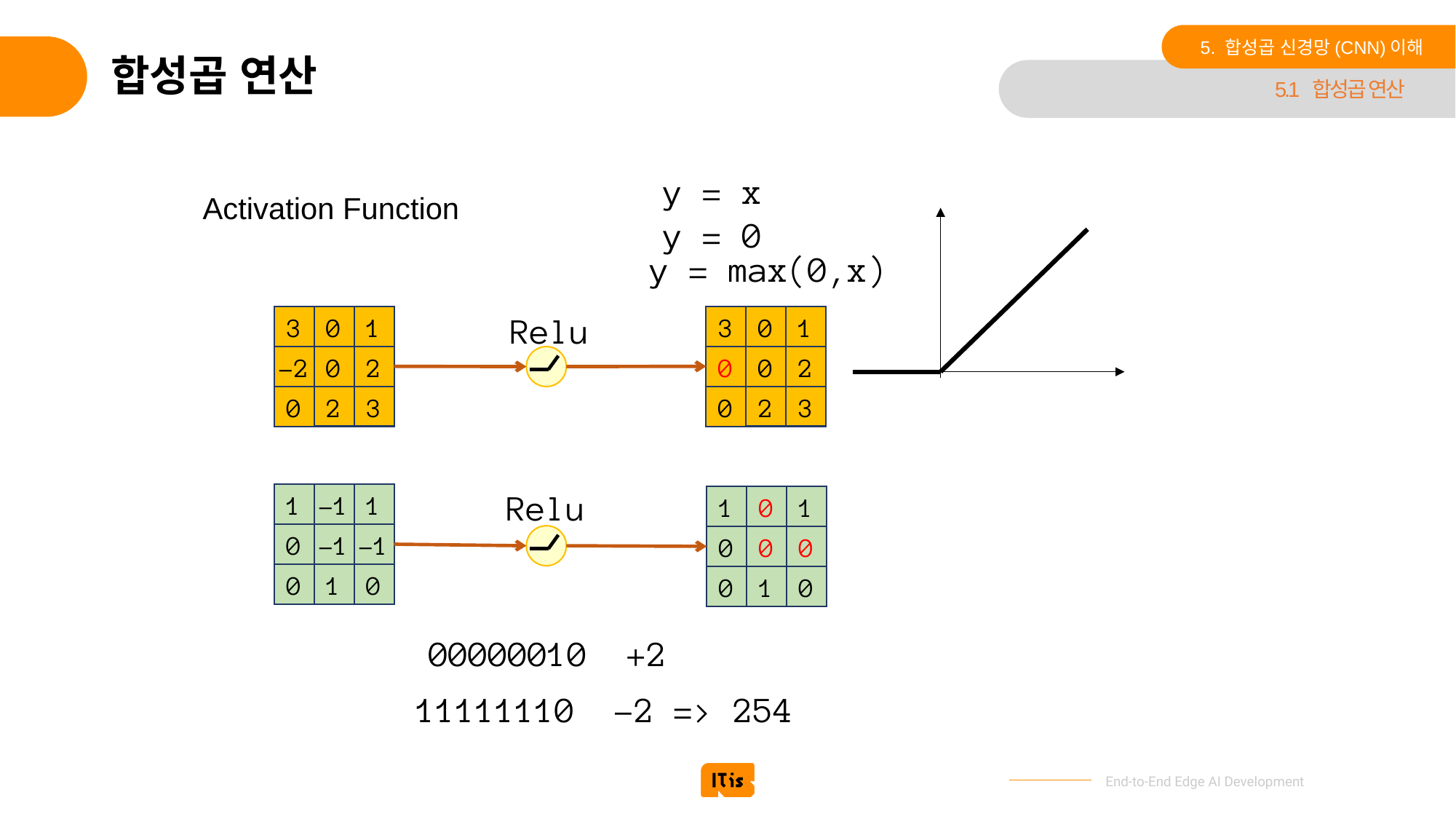

5. 합성곱 신경망(CNN)이해
# 합성곱 연산
5.1  합성곱 연산

y = x
y = 0
Activation Function
y = max(0,x)
Relu
1
1
3
0
3
0
2
2
0
0
-2
0

3
3
2
2
0
0
Relu
1
-1
1
-1
-1
0
0
1
0
1
0
1

0
0
0
1
0
0
00000010  +2
11111110  -2 => 254